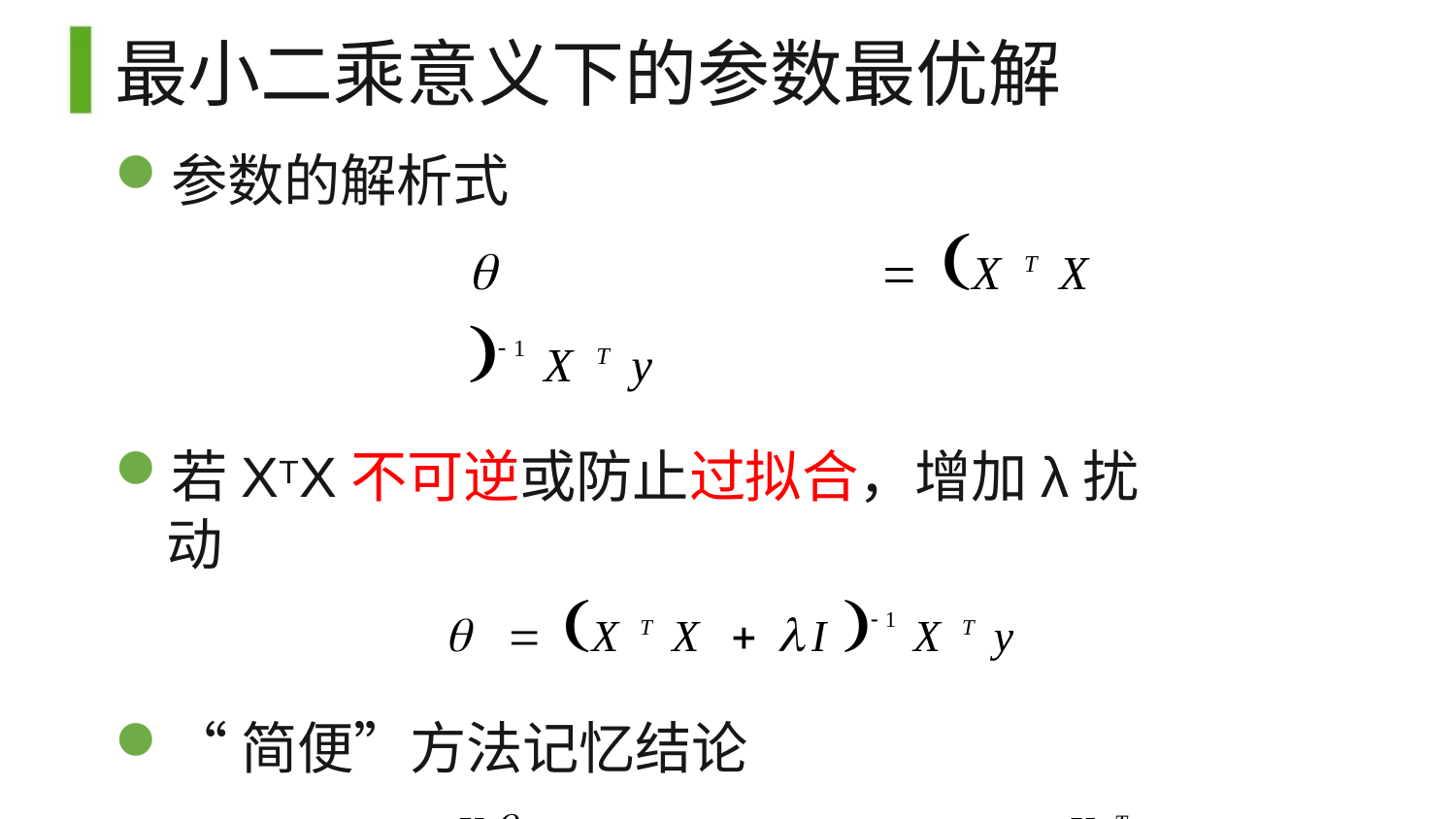

# 最小二乘意义下的参数最优解
参数的解析式
θ	= (X T  X )−1 X T  y
若XTX不可逆或防止过拟合，增加λ扰动
θ  = (X T  X  + λI )−1 X T  y
“简便”方法记忆结论
Xθ	= y ⇒ X T Xθ	= X T y
⇒ θ	= (X T  X )−1  X T  y